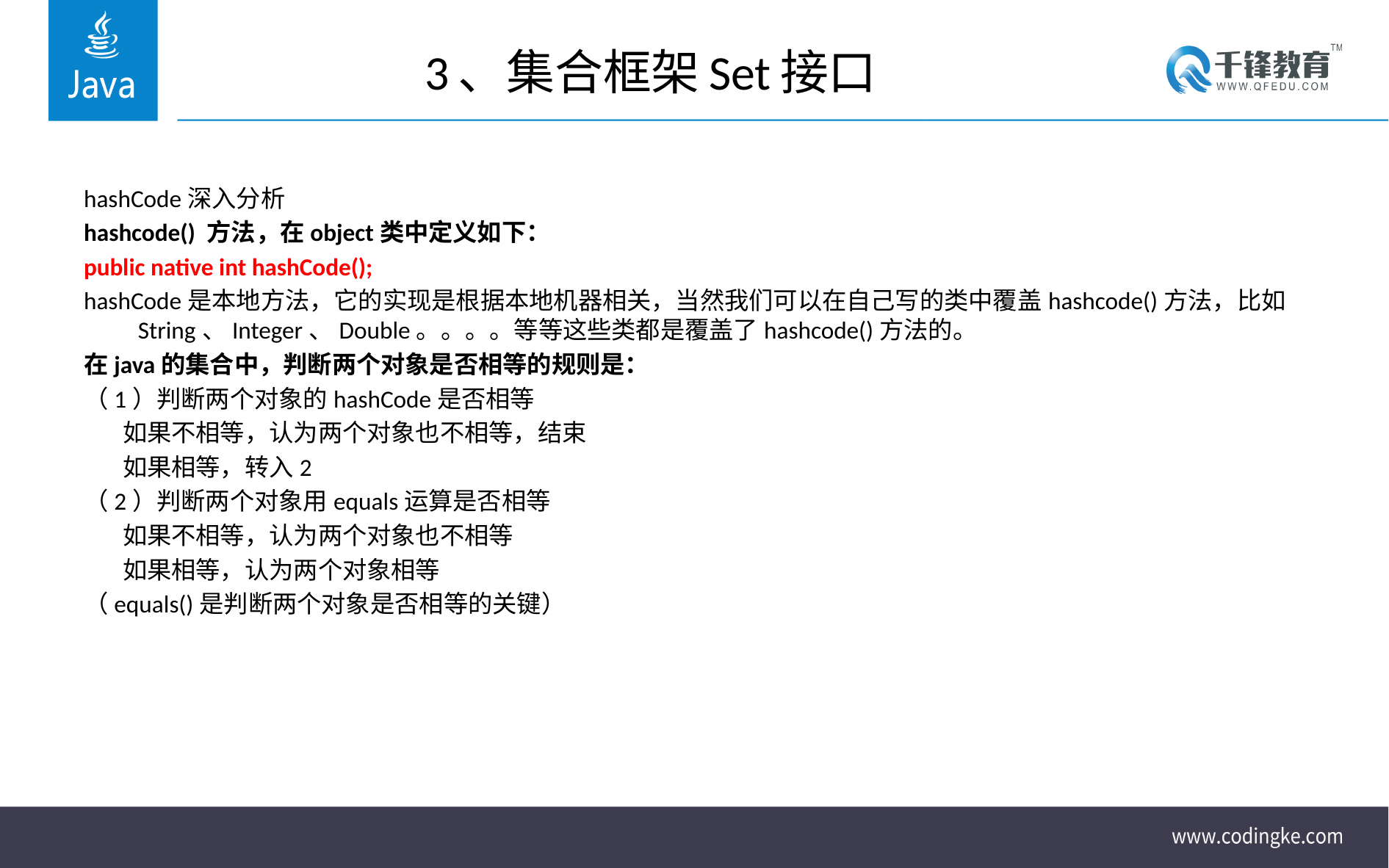

# 3、集合框架Set接口
hashCode深入分析
hashcode() 方法，在object类中定义如下：
public native int hashCode();
hashCode是本地方法，它的实现是根据本地机器相关，当然我们可以在自己写的类中覆盖hashcode()方法，比如String、Integer、Double。。。。等等这些类都是覆盖了hashcode()方法的。
在java的集合中，判断两个对象是否相等的规则是：
（1）判断两个对象的hashCode是否相等
      如果不相等，认为两个对象也不相等，结束
      如果相等，转入2
（2）判断两个对象用equals运算是否相等
      如果不相等，认为两个对象也不相等
      如果相等，认为两个对象相等
（equals()是判断两个对象是否相等的关键）